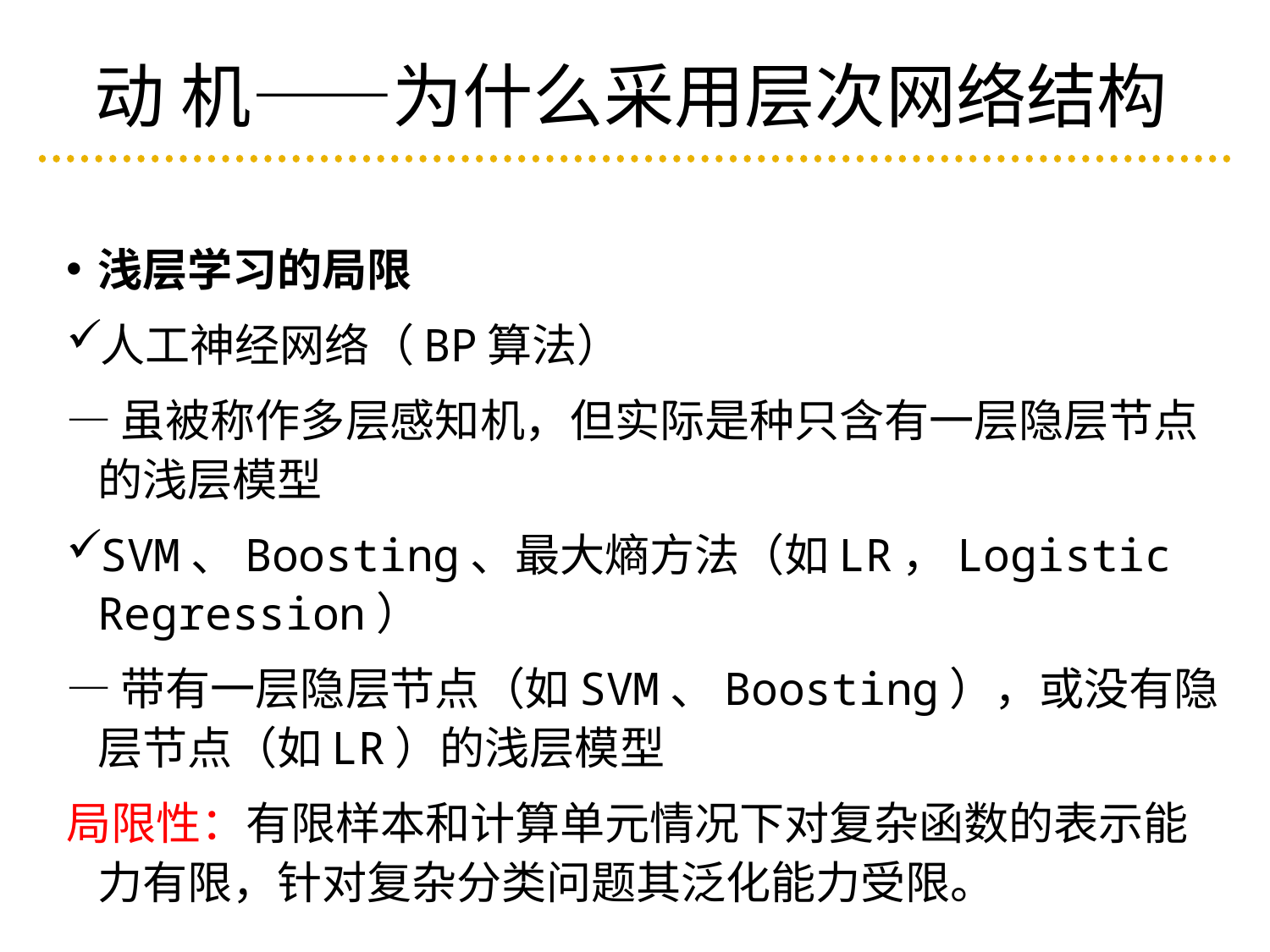

# 动 机——为什么采用层次网络结构
浅层学习的局限
人工神经网络（BP算法）
—虽被称作多层感知机，但实际是种只含有一层隐层节点的浅层模型
SVM、Boosting、最大熵方法（如LR，Logistic Regression）
—带有一层隐层节点（如SVM、Boosting），或没有隐层节点（如LR）的浅层模型
局限性：有限样本和计算单元情况下对复杂函数的表示能力有限，针对复杂分类问题其泛化能力受限。